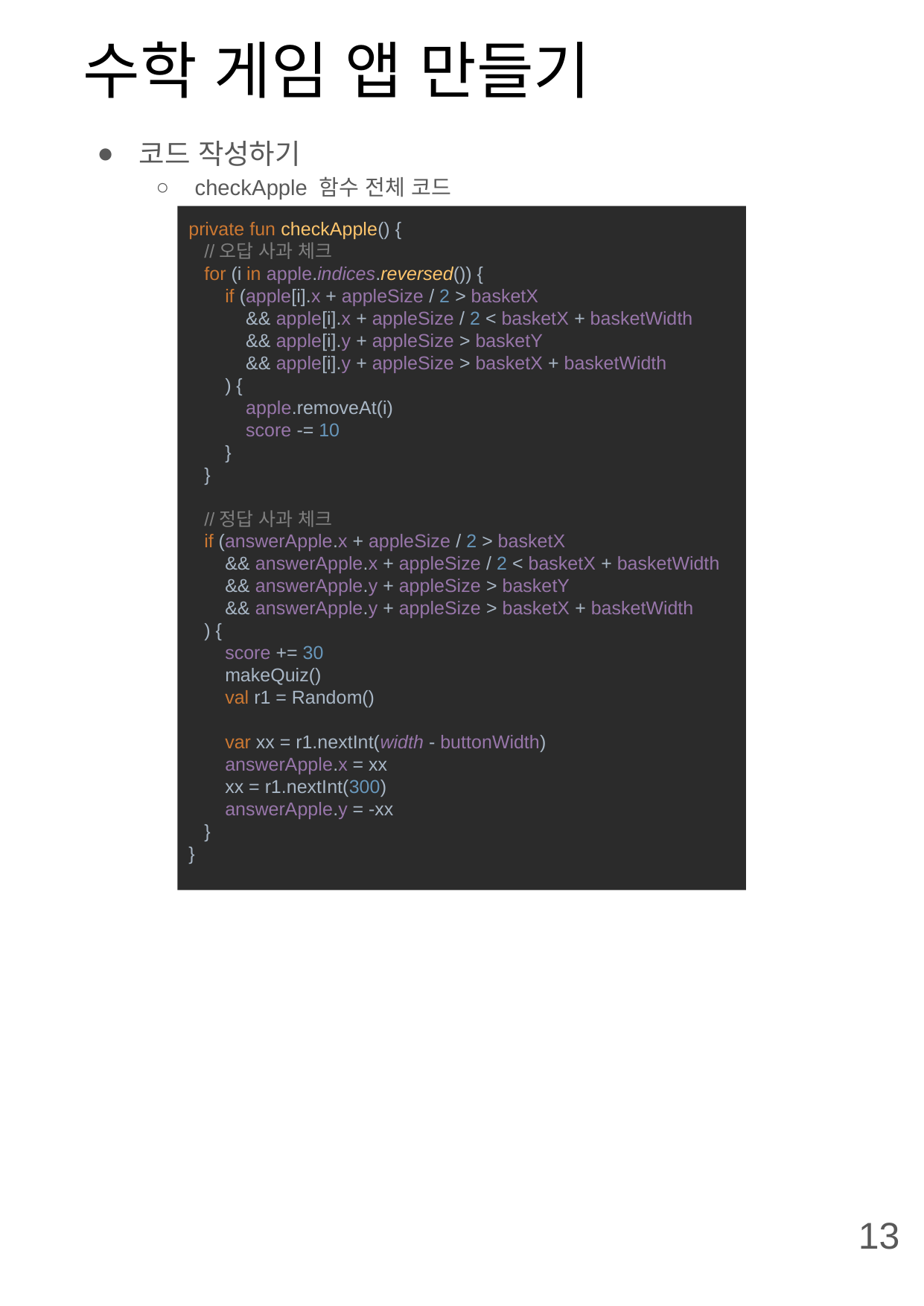

# 수학 게임 앱 만들기
코드 작성하기
checkApple 함수 전체 코드
private fun checkApple() {
   //오답 사과 체크
   for (i in apple.indices.reversed()) {
       if (apple[i].x + appleSize / 2 > basketX
           && apple[i].x + appleSize / 2 < basketX + basketWidth
           && apple[i].y + appleSize > basketY
           && apple[i].y + appleSize > basketX + basketWidth
       ) {
           apple.removeAt(i)
           score -= 10
       }
   }

   //정답 사과 체크
   if (answerApple.x + appleSize / 2 > basketX
       && answerApple.x + appleSize / 2 < basketX + basketWidth
       && answerApple.y + appleSize > basketY
       && answerApple.y + appleSize > basketX + basketWidth
   ) {
       score += 30
       makeQuiz()
       val r1 = Random()

       var xx = r1.nextInt(width - buttonWidth)
       answerApple.x = xx
       xx = r1.nextInt(300)
       answerApple.y = -xx
   }
}

13